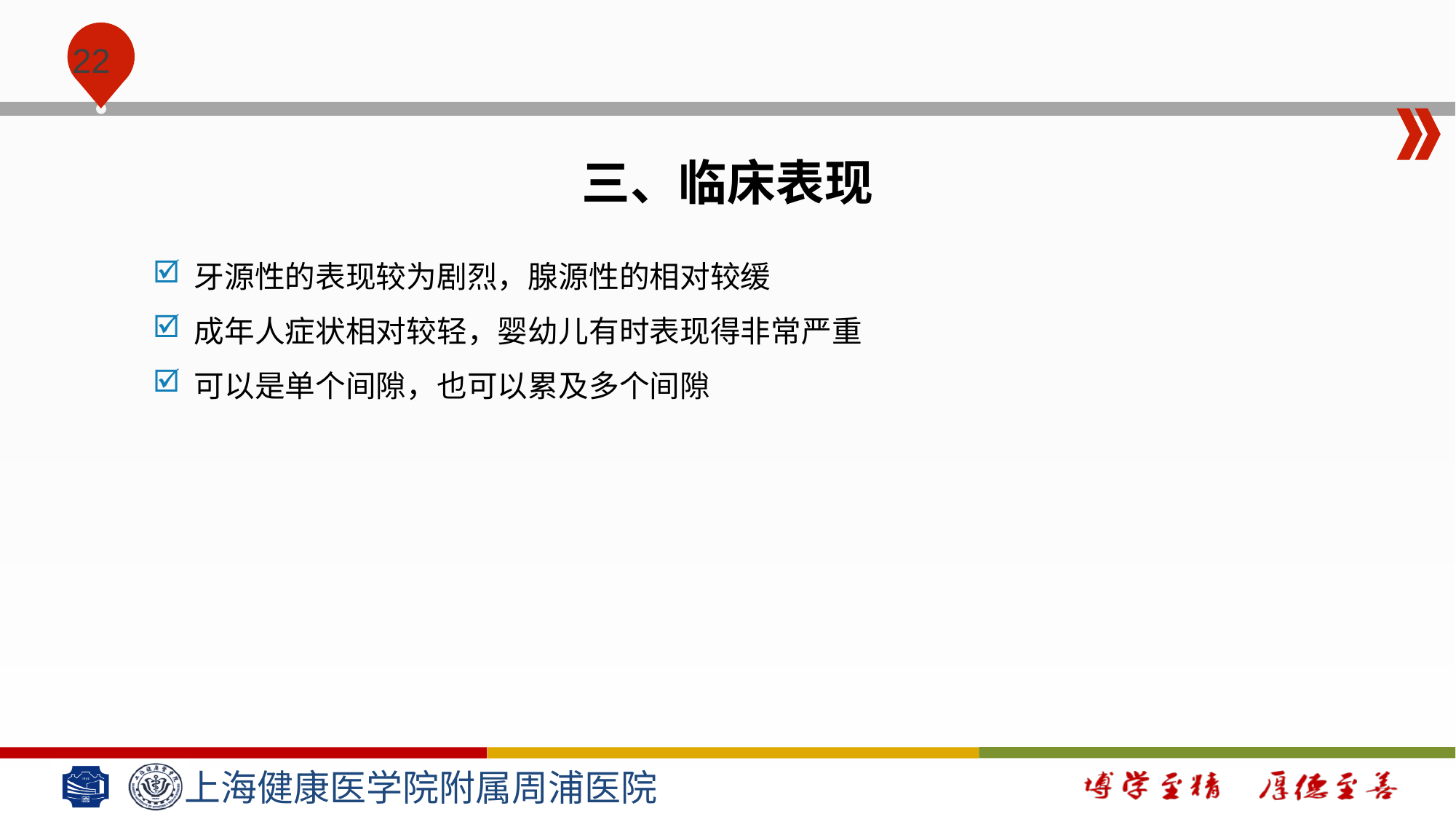

#
三、临床表现
牙源性的表现较为剧烈，腺源性的相对较缓
成年人症状相对较轻，婴幼儿有时表现得非常严重
可以是单个间隙，也可以累及多个间隙